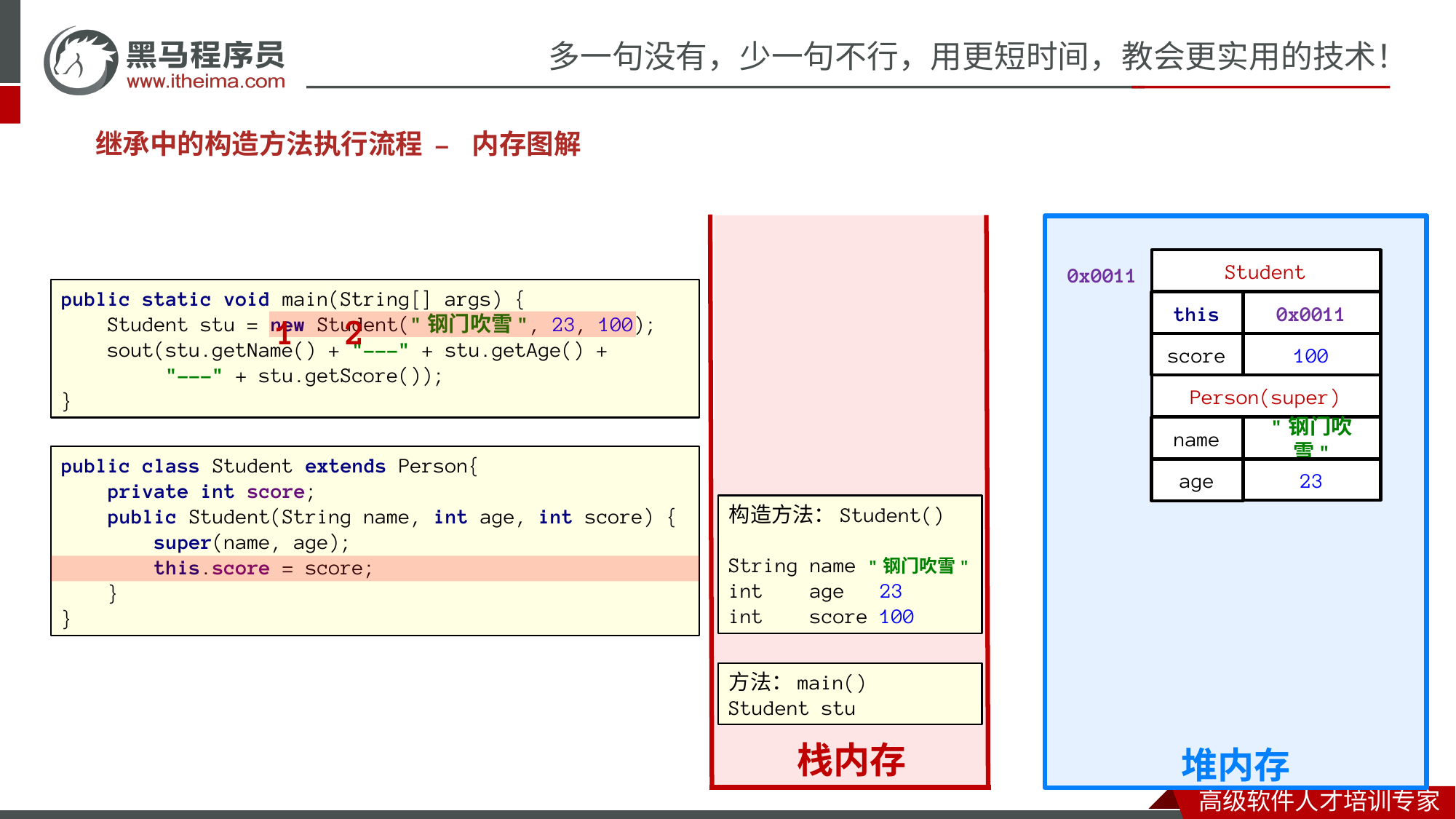

#
继承中的构造方法执行流程 - 内存图解

栈内存

堆内存
0x0011
Student
public static void main(String[] args) {
    Student stu = new Student("钢门吹雪", 23, 100);
    sout(stu.getName() + "---" + stu.getAge() +
         "---" + stu.getScore());
}
1
2
this
0x0011

100
score
0
Person(super)
name
"钢门吹雪"
public class Student extends Person{
    private int score;
    public Student(String name, int age, int score) {
        super(name, age);
        this.score = score;
    }
}
age
23
构造方法：Student()

String name "钢门吹雪"
int    age   23
int    score 100

方法：main()
Student stu